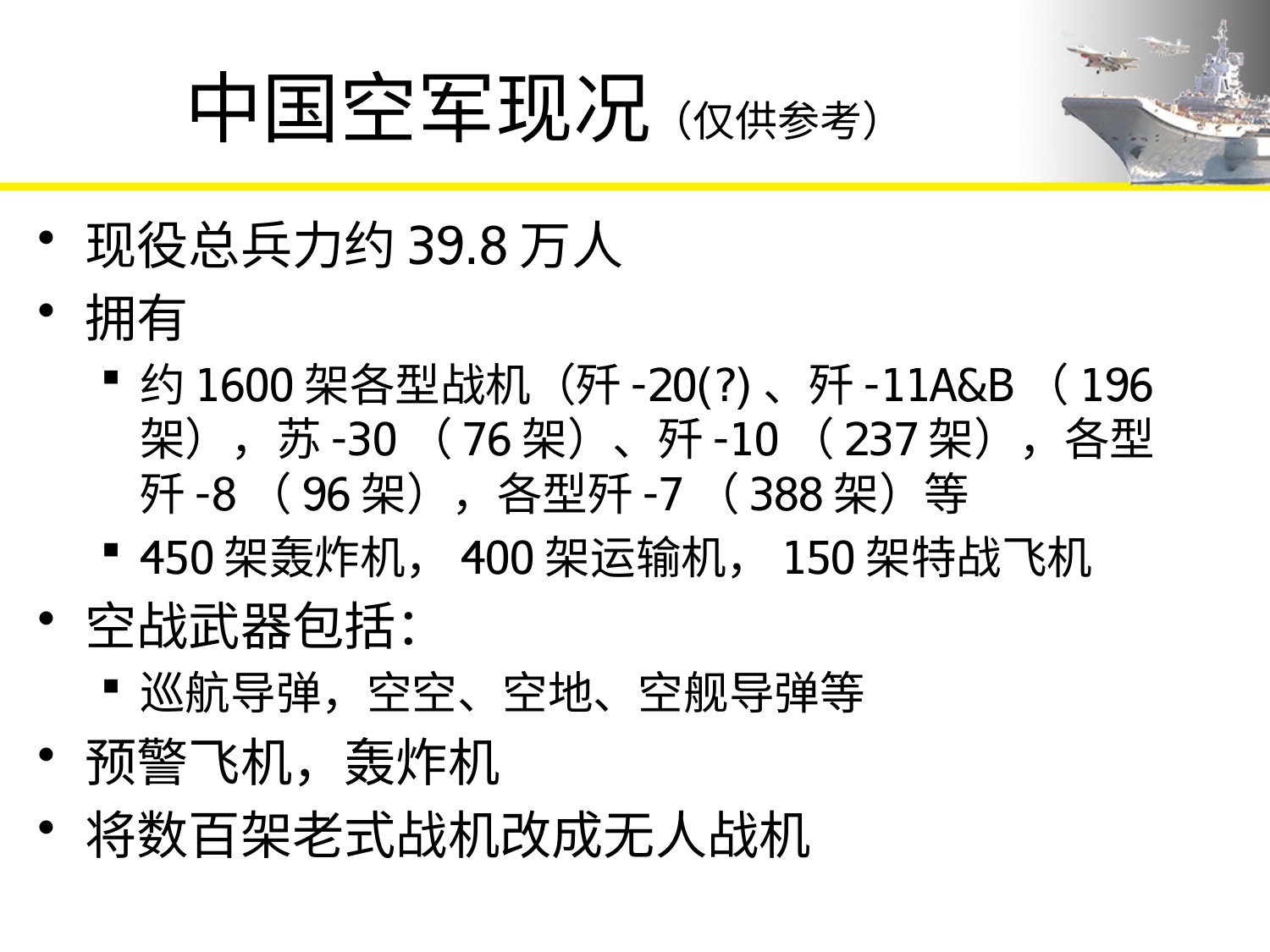

# 中国空军现况（仅供参考）
现役总兵力约39.8万人
拥有
约1600架各型战机（歼-20(?)、歼-11A&B（196架），苏-30（76架）、歼-10（237架），各型歼-8（96架），各型歼-7（388架）等
450架轰炸机，400架运输机，150架特战飞机
空战武器包括：
巡航导弹，空空、空地、空舰导弹等
预警飞机，轰炸机
将数百架老式战机改成无人战机